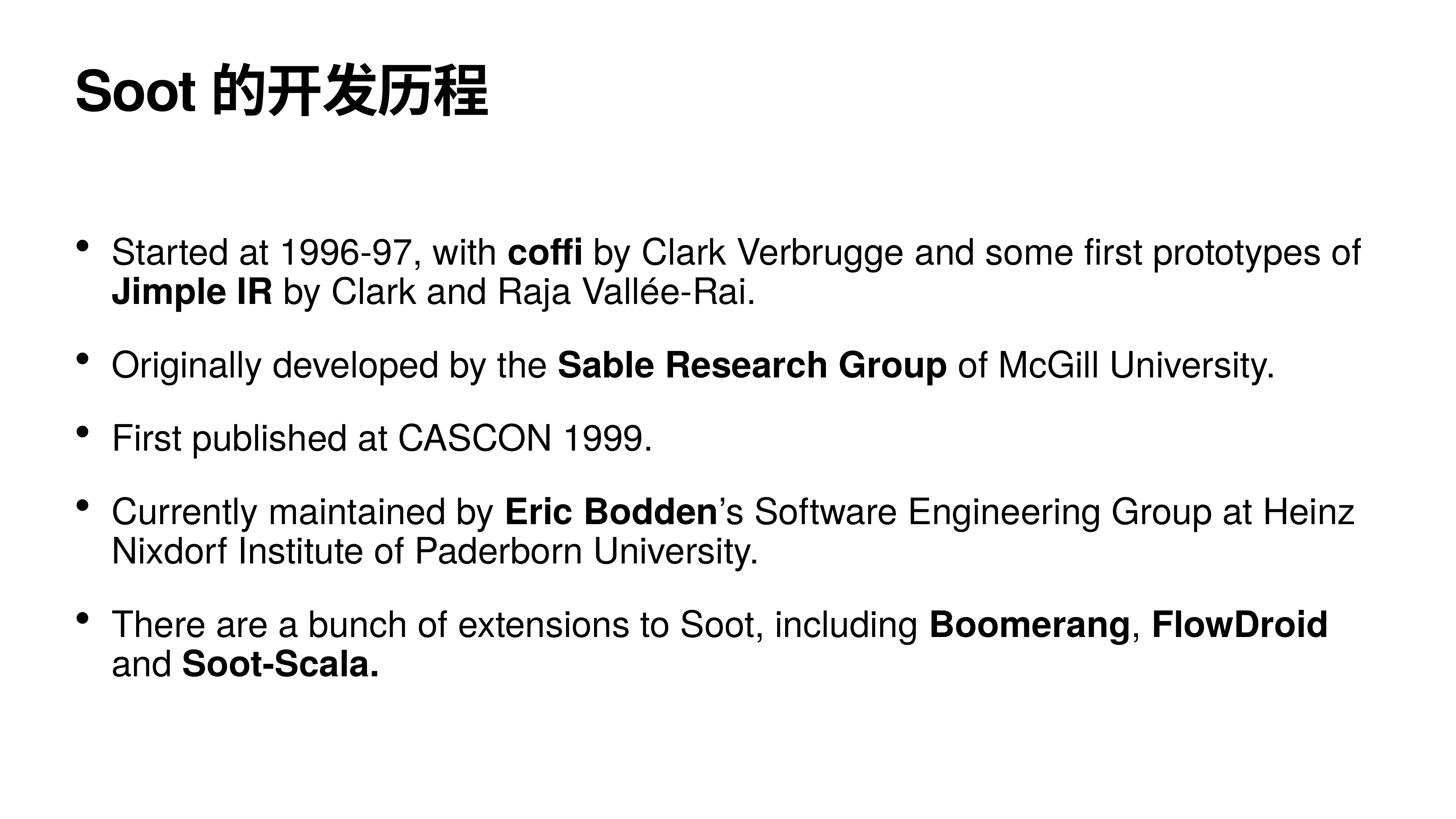

# Soot的开发历程
Started at 1996-97, with coffi by Clark Verbrugge and some first prototypes of Jimple IR by Clark and Raja Vallée-Rai.
Originally developed by the Sable Research Group of McGill University.
First published at CASCON 1999.
Currently maintained by Eric Bodden’s Software Engineering Group at Heinz Nixdorf Institute of Paderborn University.
There are a bunch of extensions to Soot, including Boomerang, FlowDroid and Soot-Scala.